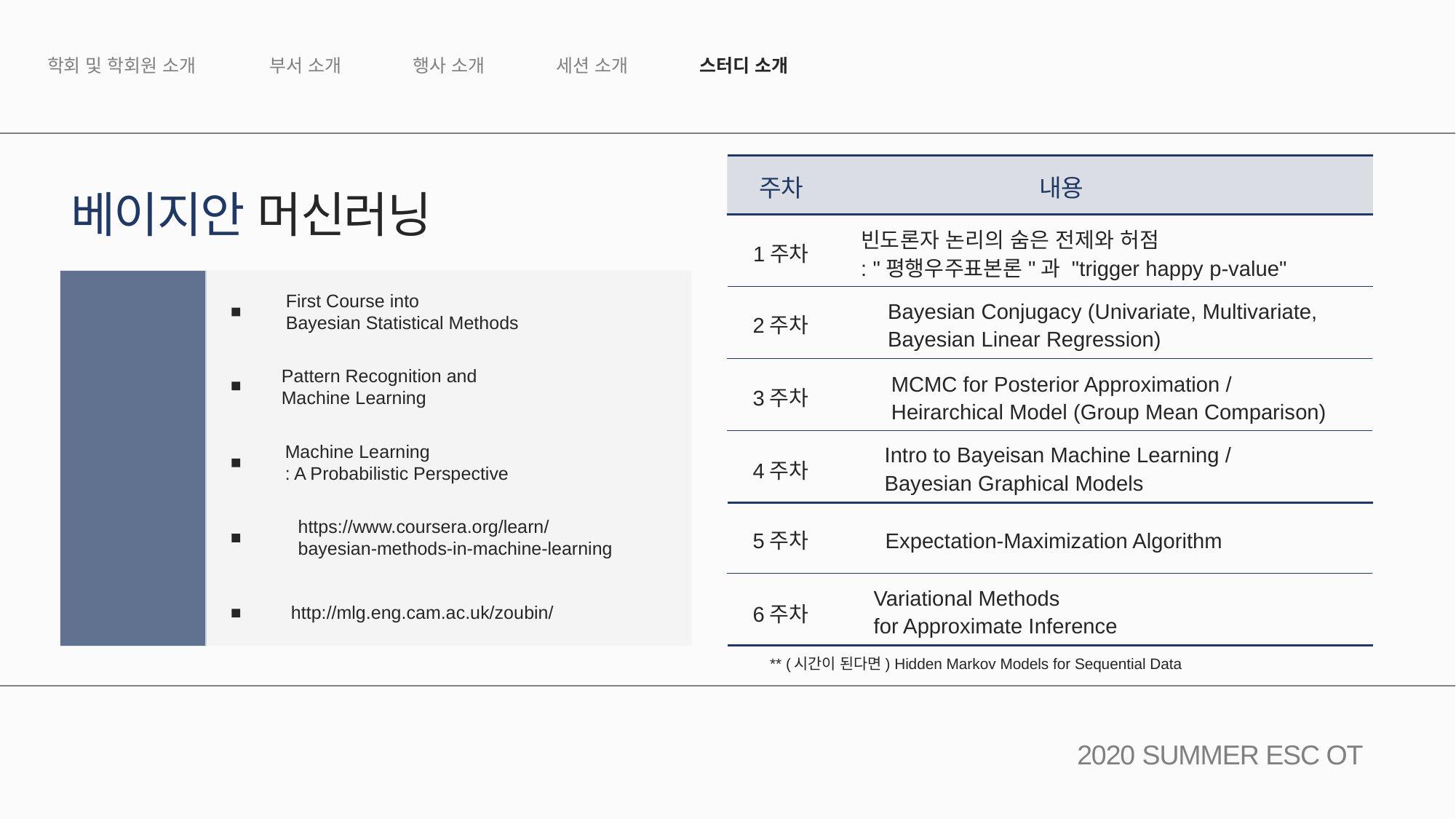

행사 소개
세션 소개
스터디 소개
부서 소개
학회 및 학회원 소개

주차
내용
베이지안 머신러닝
빈도론자 논리의 숨은 전제와 허점
: "평행우주표본론"과 "trigger happy p-value"
1주차

First Course into
Bayesian Statistical Methods

Pattern Recognition and
Machine Learning

Machine Learning
: A Probabilistic Perspective

https://www.coursera.org/learn/
bayesian-methods-in-machine-learning

http://mlg.eng.cam.ac.uk/zoubin/

Bayesian Conjugacy (Univariate, Multivariate,
Bayesian Linear Regression)
2주차
MCMC for Posterior Approximation /
Heirarchical Model (Group Mean Comparison)
3주차
스터디
교재
Intro to Bayeisan Machine Learning /
Bayesian Graphical Models
4주차
Expectation-Maximization Algorithm
5주차
Variational Methods
for Approximate Inference
6주차
** (시간이 된다면) Hidden Markov Models for Sequential Data
2020 SUMMER ESC OT